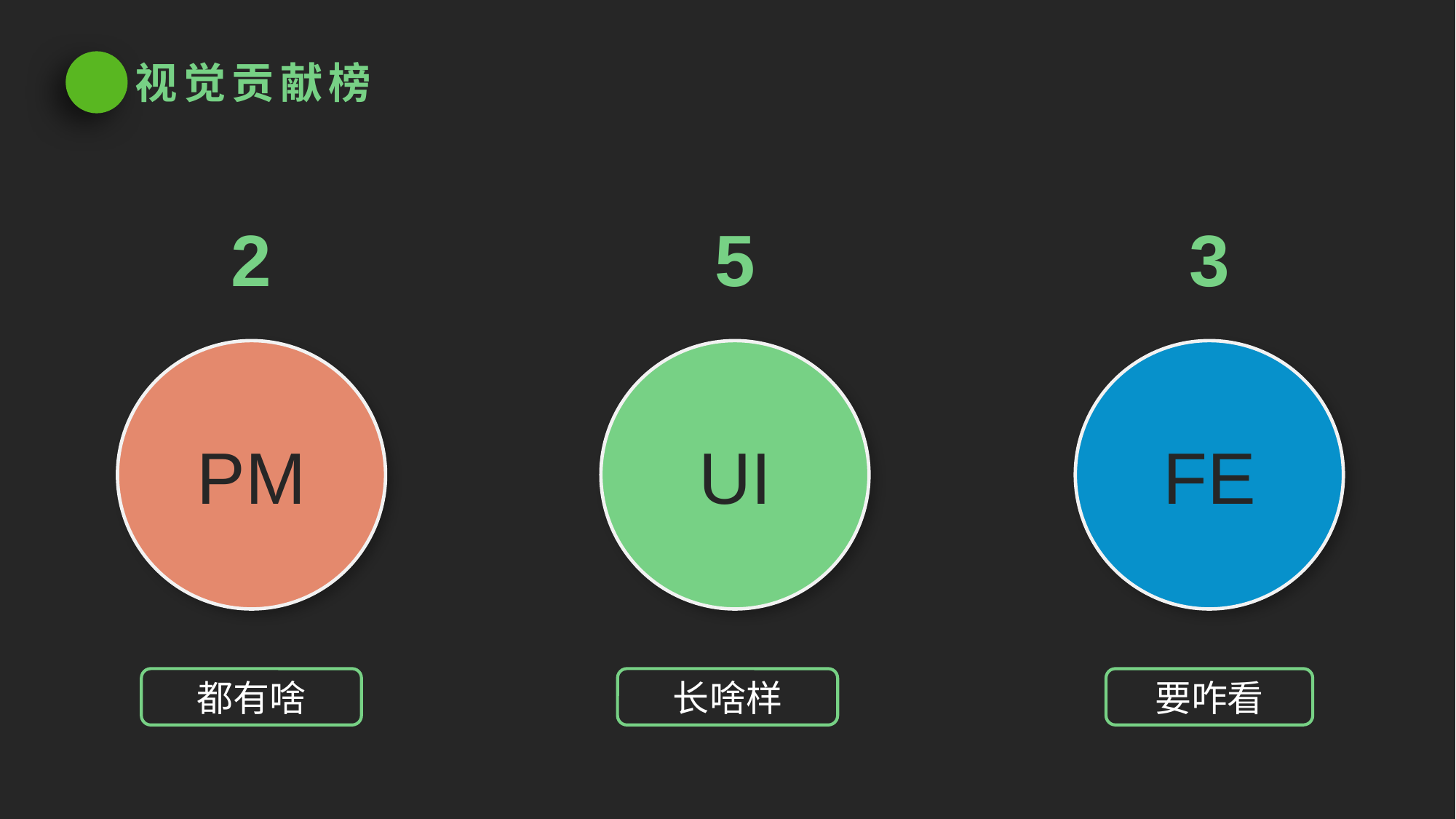

视觉贡献榜

2
5
3
PM
UI
FE
都有啥
长啥样
要咋看